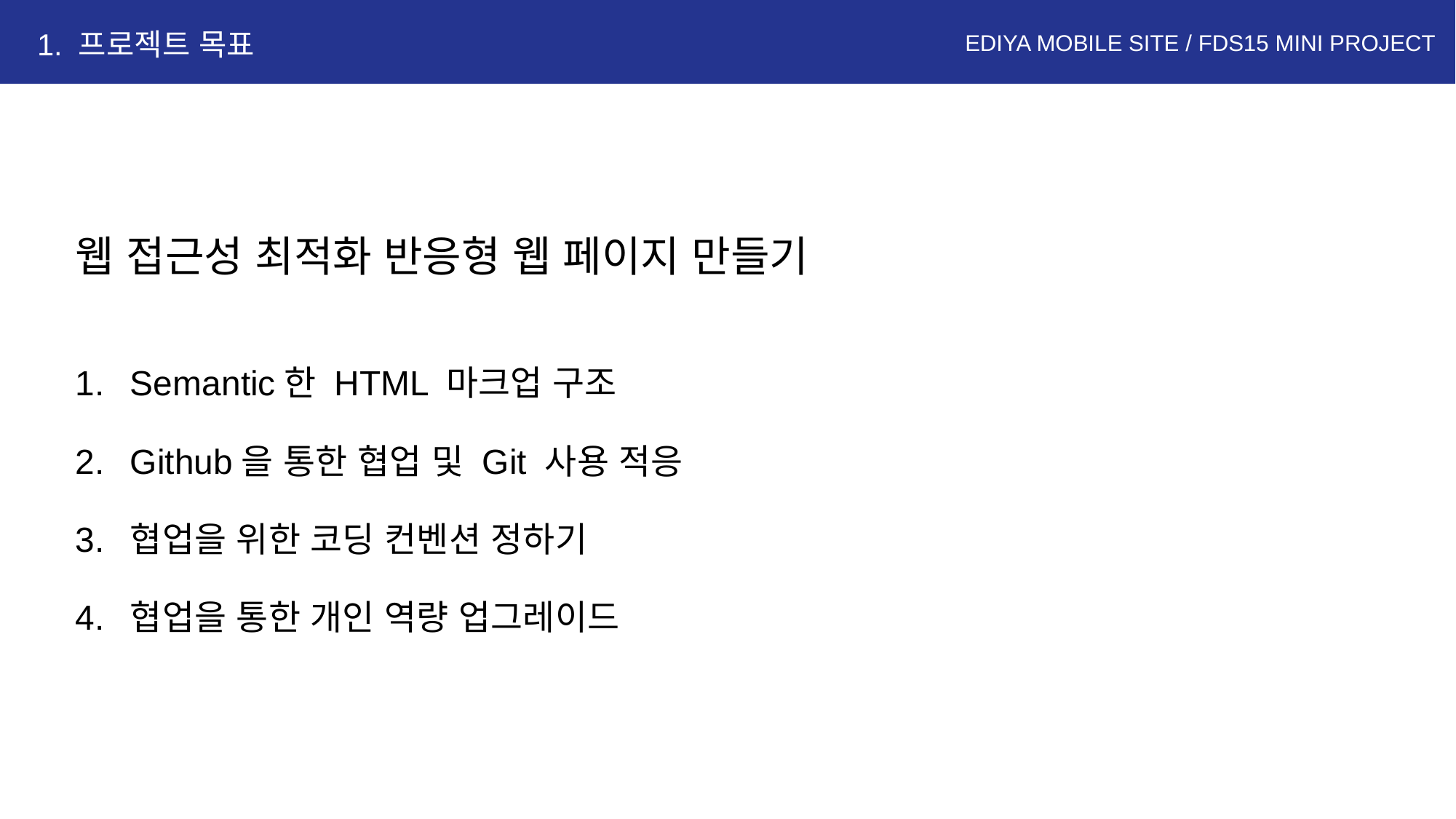

1. 프로젝트 목표
웹 접근성 최적화 반응형 웹 페이지 만들기
Semantic한 HTML 마크업 구조
Github을 통한 협업 및 Git 사용 적응
협업을 위한 코딩 컨벤션 정하기
협업을 통한 개인 역량 업그레이드